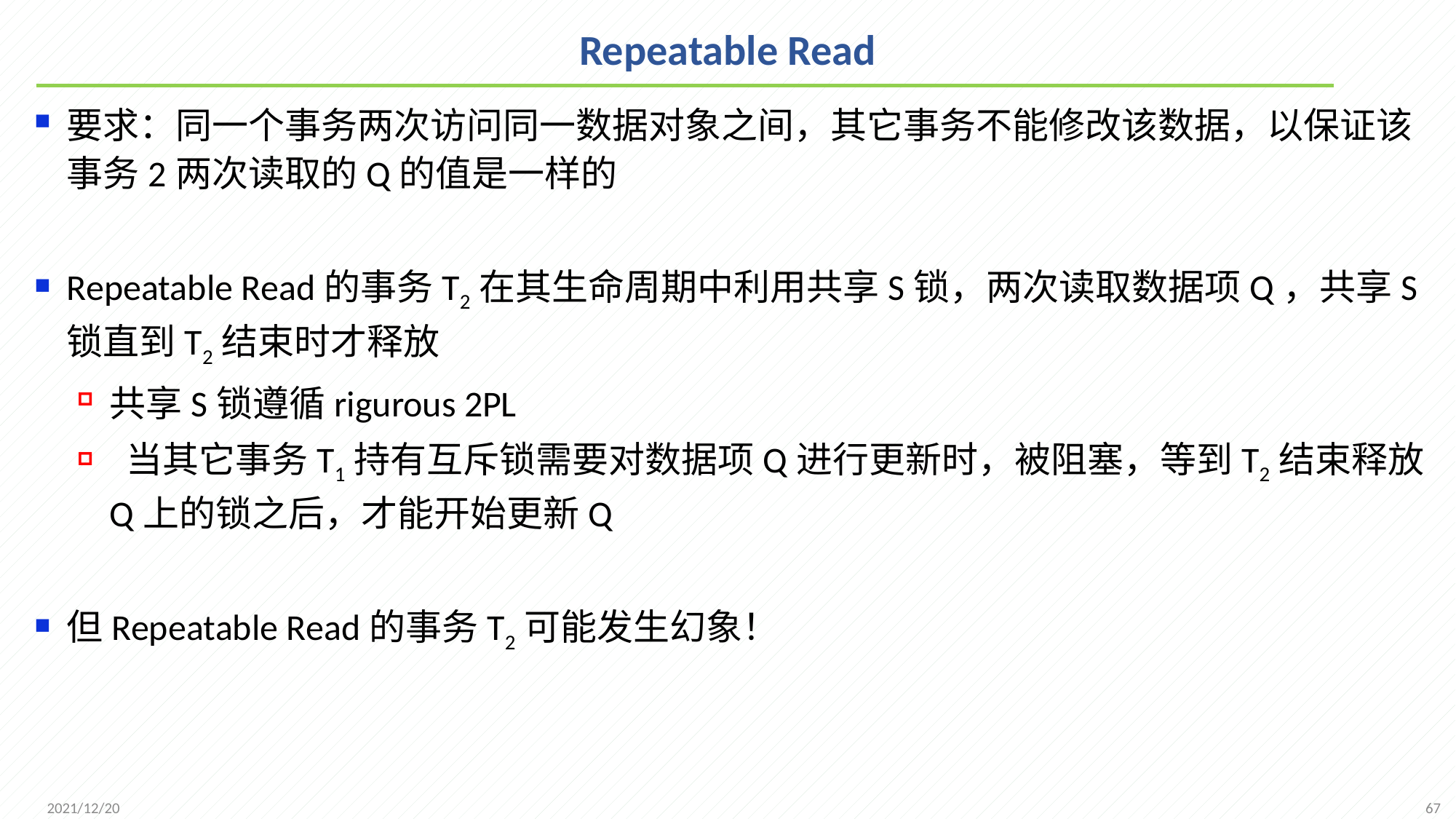

# Repeatable Read
要求：同一个事务两次访问同一数据对象之间，其它事务不能修改该数据，以保证该事务2两次读取的Q的值是一样的

Repeatable Read的事务T2在其生命周期中利用共享S锁，两次读取数据项Q，共享S锁直到T2结束时才释放
共享S锁遵循rigurous 2PL
 当其它事务T1持有互斥锁需要对数据项Q进行更新时，被阻塞，等到T2结束释放Q上的锁之后，才能开始更新Q

但Repeatable Read的事务T2可能发生幻象！

67
2021/12/20